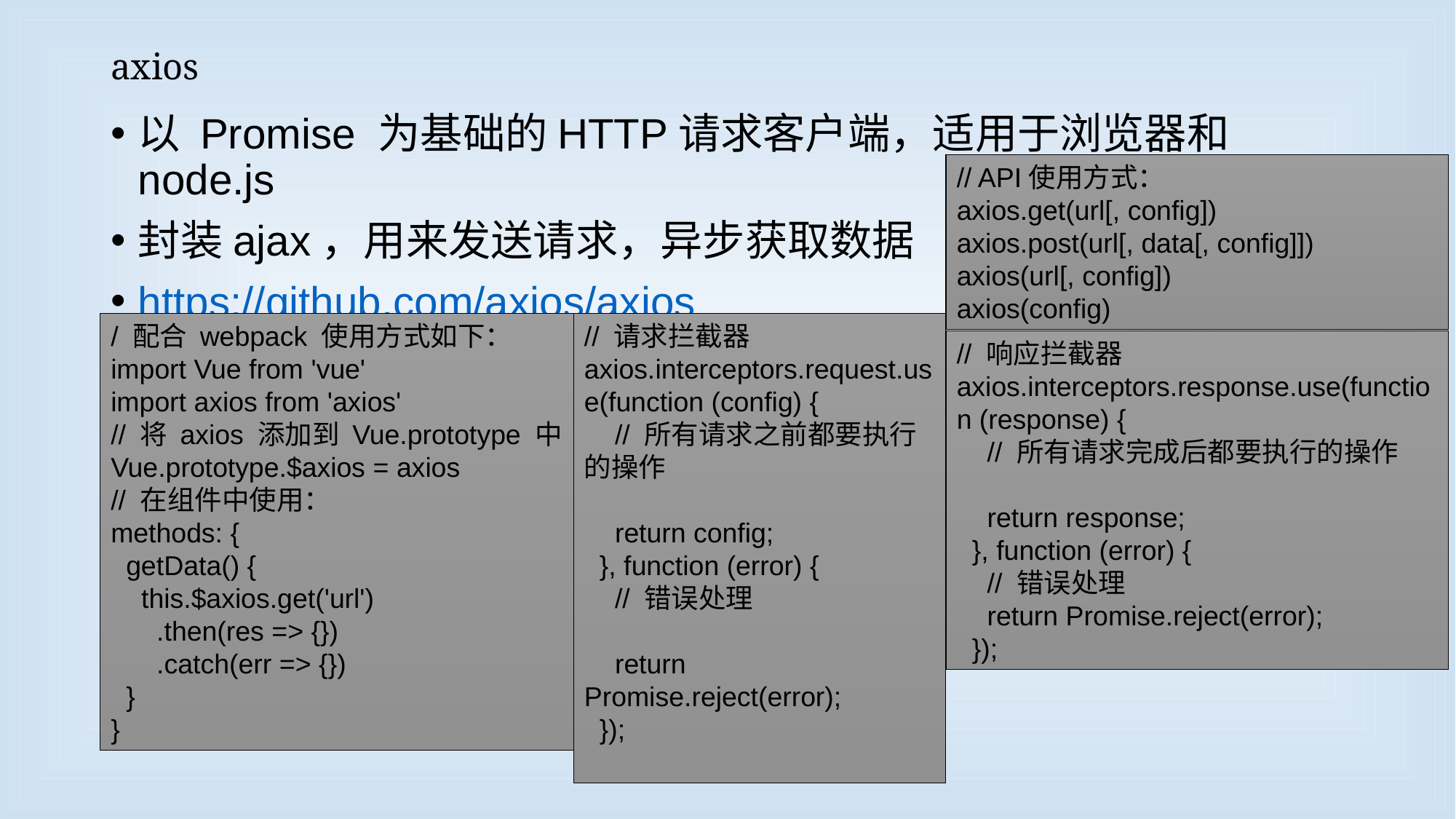

# axios
以 Promise 为基础的HTTP请求客户端，适用于浏览器和node.js
封装ajax，用来发送请求，异步获取数据
https://github.com/axios/axios
// API使用方式：
axios.get(url[, config])
axios.post(url[, data[, config]])
axios(url[, config])
axios(config)
/ 配合 webpack 使用方式如下：
import Vue from 'vue'
import axios from 'axios'
// 将 axios 添加到 Vue.prototype 中
Vue.prototype.$axios = axios
// 在组件中使用：
methods: {
  getData() {
    this.$axios.get('url')
      .then(res => {})
      .catch(err => {})
  }
}
// 请求拦截器
axios.interceptors.request.use(function (config) {
    // 所有请求之前都要执行的操作

    return config;
  }, function (error) {
    // 错误处理

    return Promise.reject(error);
  });

// 响应拦截器
axios.interceptors.response.use(function (response) {
    // 所有请求完成后都要执行的操作

    return response;
  }, function (error) {
    // 错误处理
    return Promise.reject(error);
  });